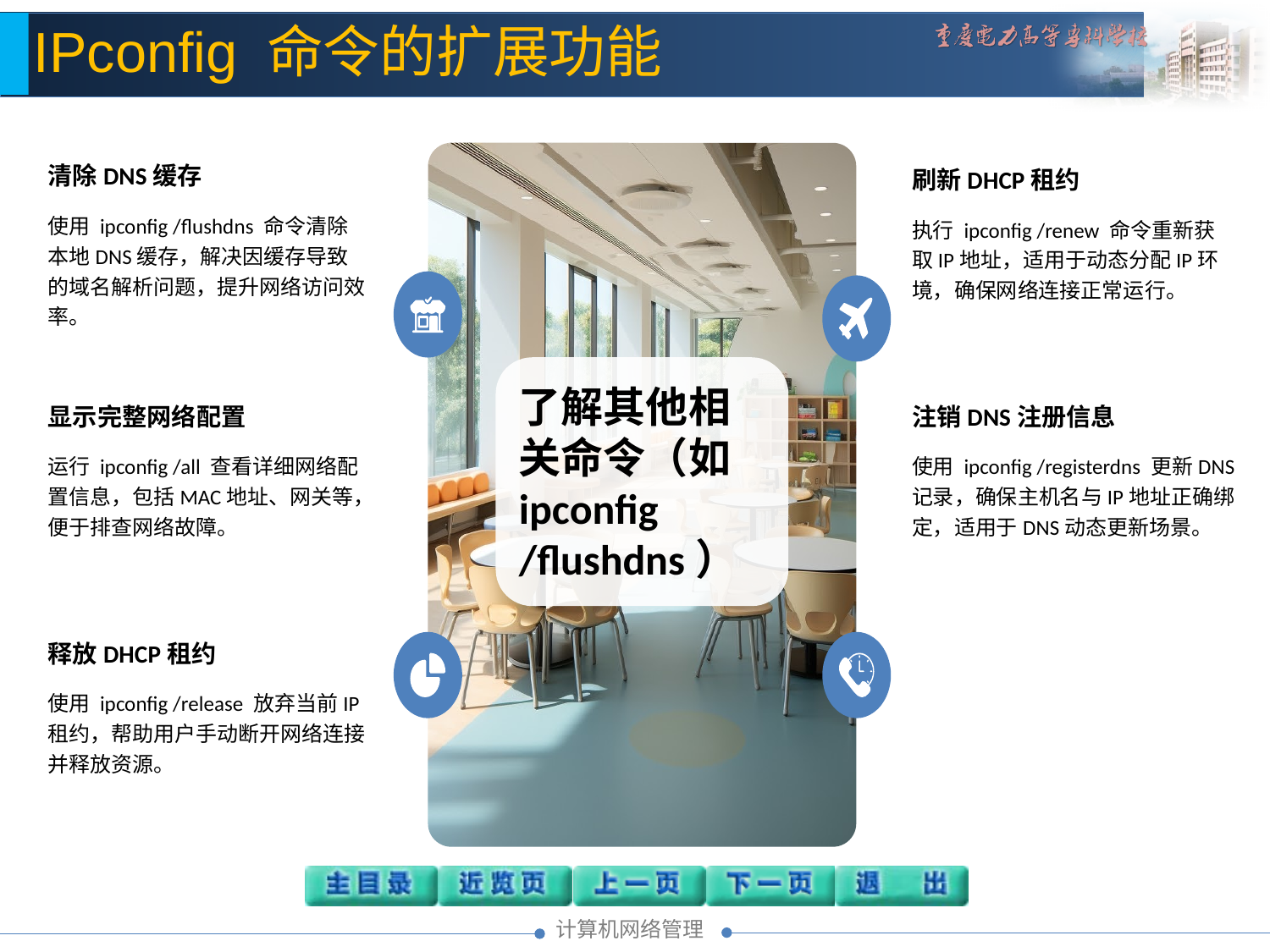

IPconfig 命令的扩展功能
清除DNS缓存

使用 ipconfig /flushdns 命令清除本地DNS缓存，解决因缓存导致的域名解析问题，提升网络访问效率。

刷新DHCP租约
执行 ipconfig /renew 命令重新获取IP地址，适用于动态分配IP环境，确保网络连接正常运行。

显示完整网络配置
运行 ipconfig /all 查看详细网络配置信息，包括MAC地址、网关等，便于排查网络故障。
了解其他相关命令（如 ipconfig /flushdns）
注销DNS注册信息
使用 ipconfig /registerdns 更新DNS记录，确保主机名与IP地址正确绑定，适用于DNS动态更新场景。

释放DHCP租约
使用 ipconfig /release 放弃当前IP租约，帮助用户手动断开网络连接并释放资源。